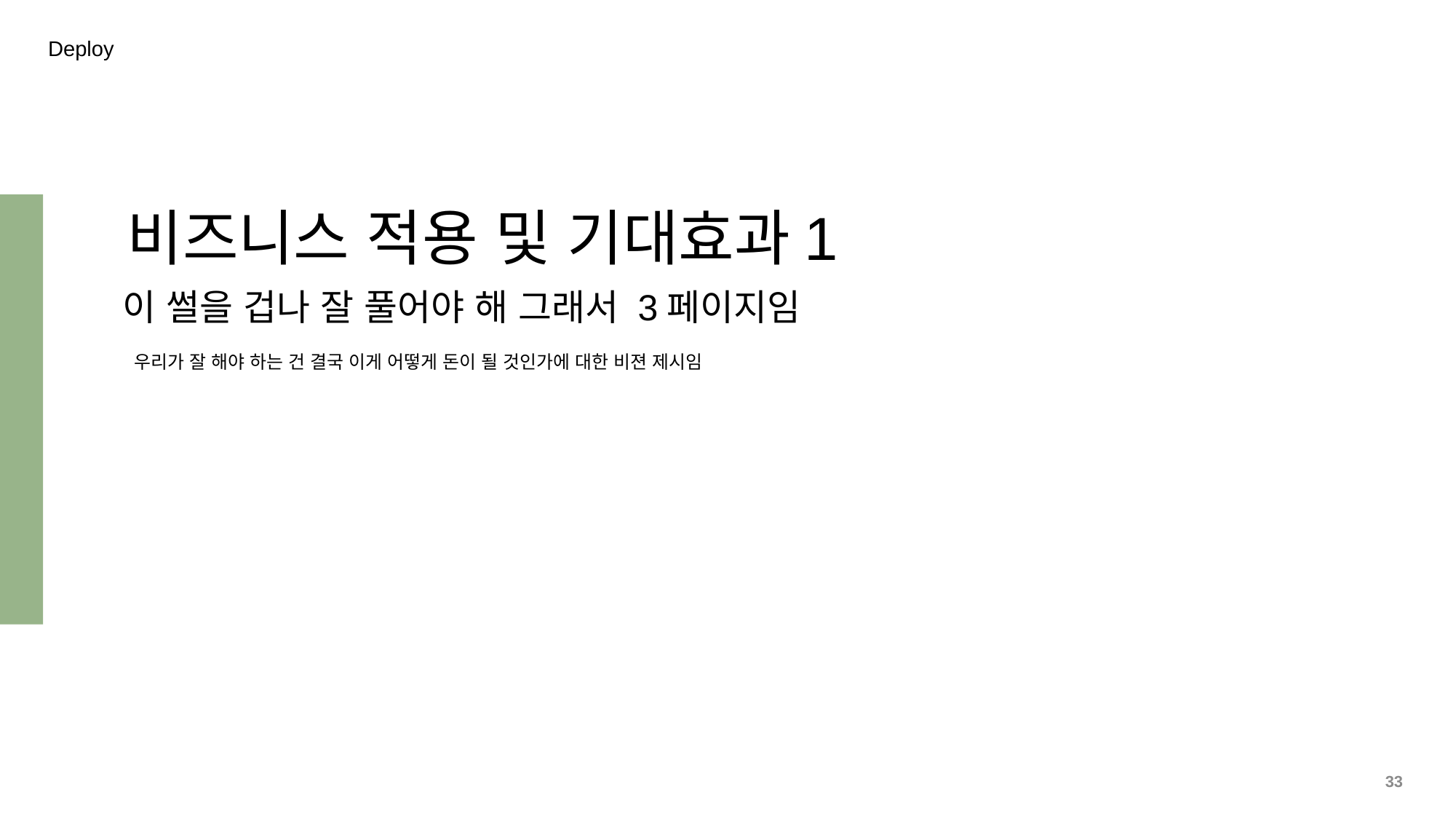

Deploy
비즈니스 적용 및 기대효과1
이 썰을 겁나 잘 풀어야 해 그래서 3페이지임
우리가 잘 해야 하는 건 결국 이게 어떻게 돈이 될 것인가에 대한 비젼 제시임

33